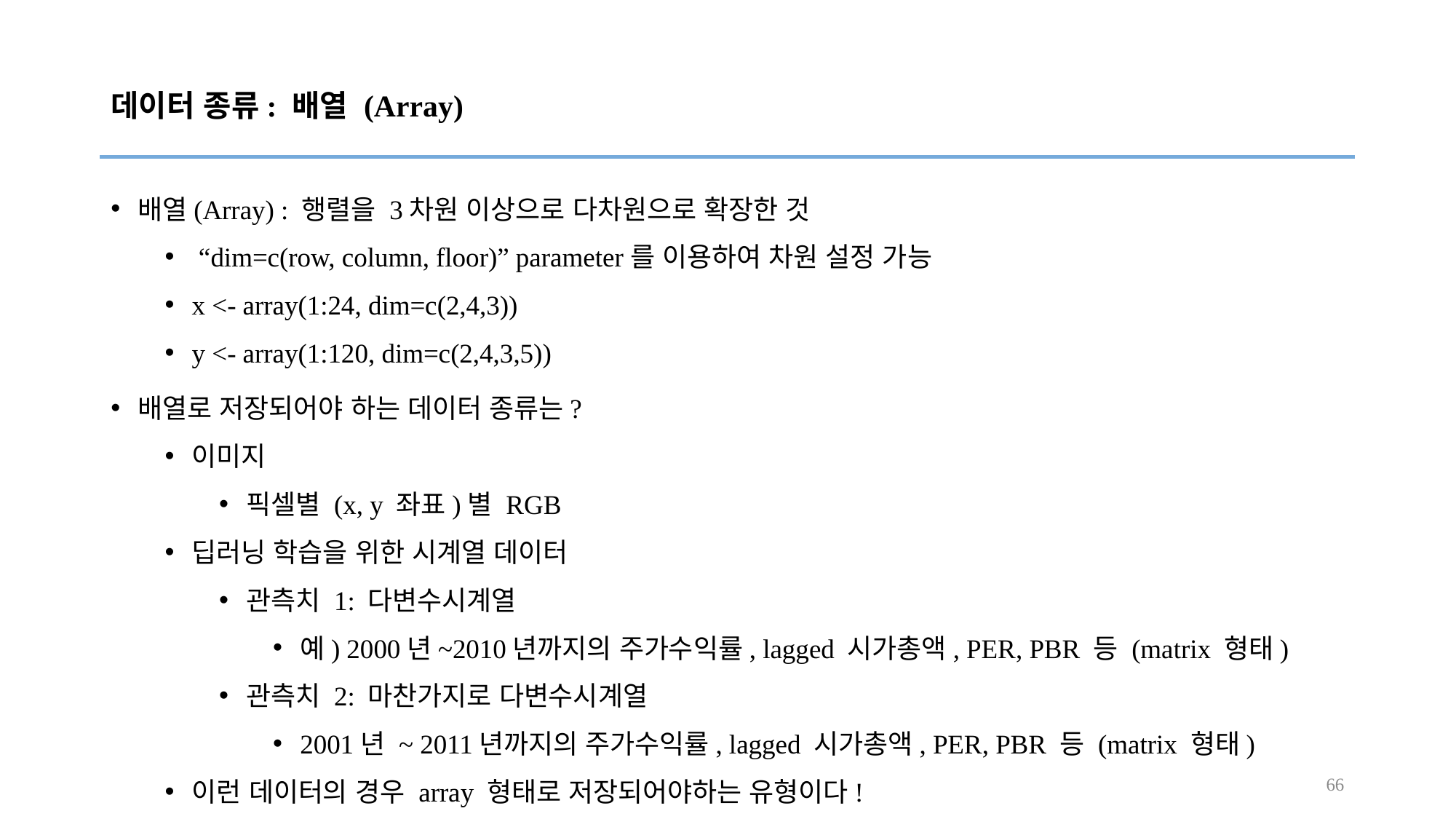

# 데이터 종류: 배열 (Array)
배열(Array) : 행렬을 3차원 이상으로 다차원으로 확장한 것
 “dim=c(row, column, floor)” parameter를 이용하여 차원 설정 가능
x <- array(1:24, dim=c(2,4,3))
y <- array(1:120, dim=c(2,4,3,5))
배열로 저장되어야 하는 데이터 종류는?
이미지
픽셀별 (x, y 좌표)별 RGB
딥러닝 학습을 위한 시계열 데이터
관측치 1: 다변수시계열
예) 2000년~2010년까지의 주가수익률, lagged 시가총액, PER, PBR 등 (matrix 형태)
관측치 2: 마찬가지로 다변수시계열
2001년 ~ 2011년까지의 주가수익률, lagged 시가총액, PER, PBR 등 (matrix 형태)
이런 데이터의 경우 array 형태로 저장되어야하는 유형이다!
66